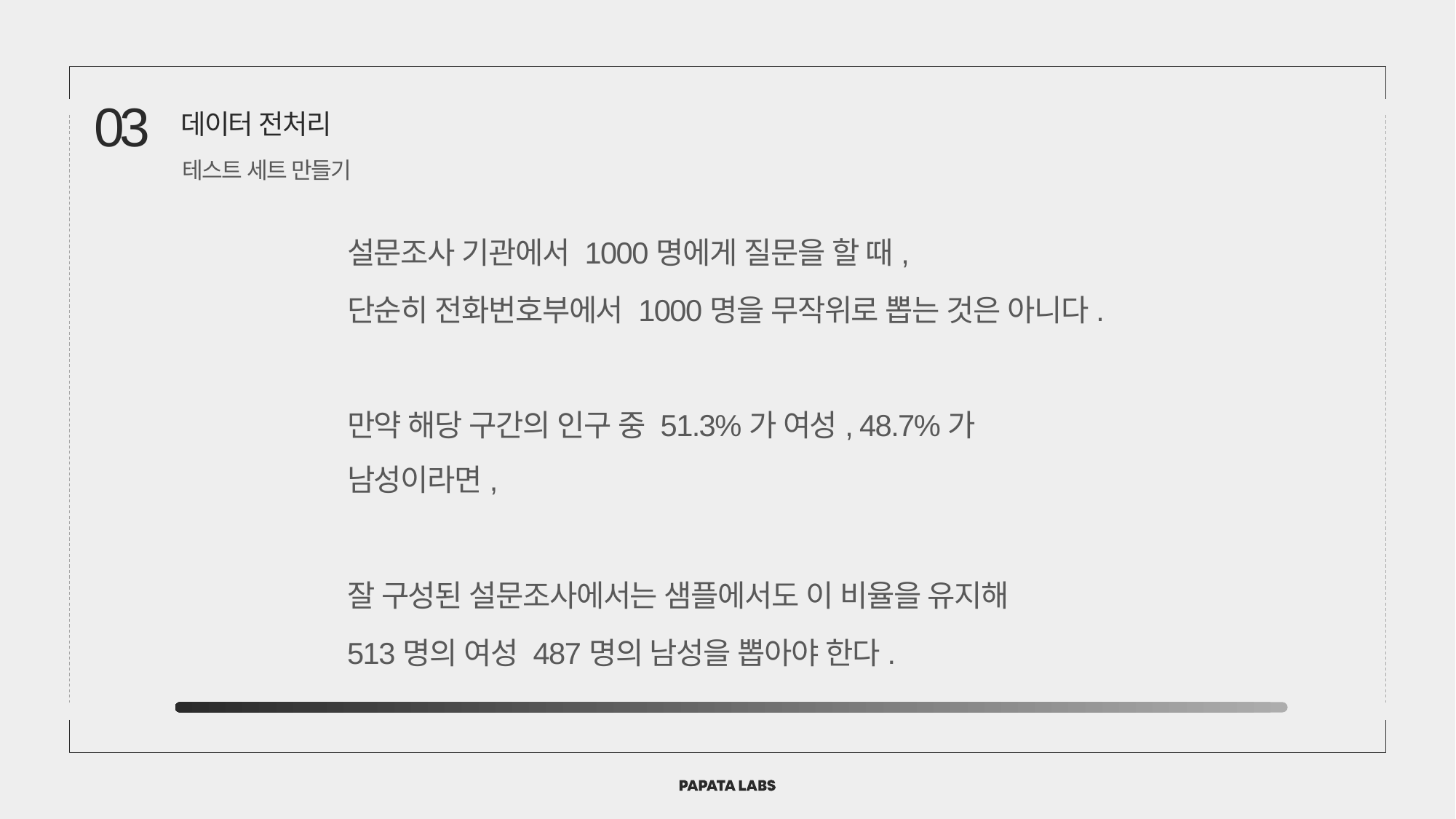

03
데이터 전처리
테스트 세트 만들기
설문조사 기관에서 1000명에게 질문을 할 때,
단순히 전화번호부에서 1000명을 무작위로 뽑는 것은 아니다.

만약 해당 구간의 인구 중 51.3%가 여성, 48.7%가 남성이라면,

잘 구성된 설문조사에서는 샘플에서도 이 비율을 유지해
513명의 여성 487명의 남성을 뽑아야 한다.